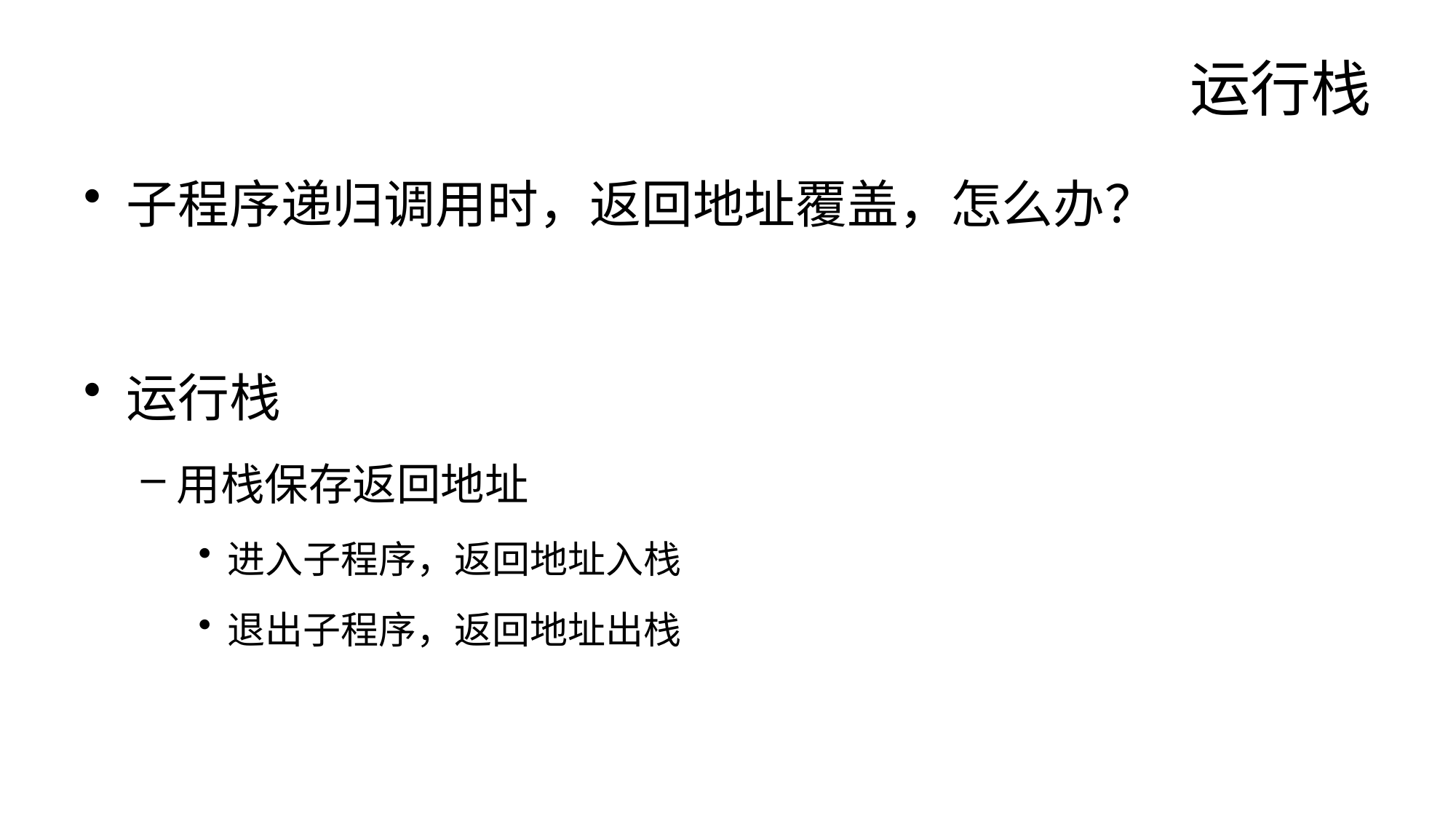

# 运行栈
子程序递归调用时，返回地址覆盖，怎么办？

运行栈
用栈保存返回地址
进入子程序，返回地址入栈
退出子程序，返回地址出栈